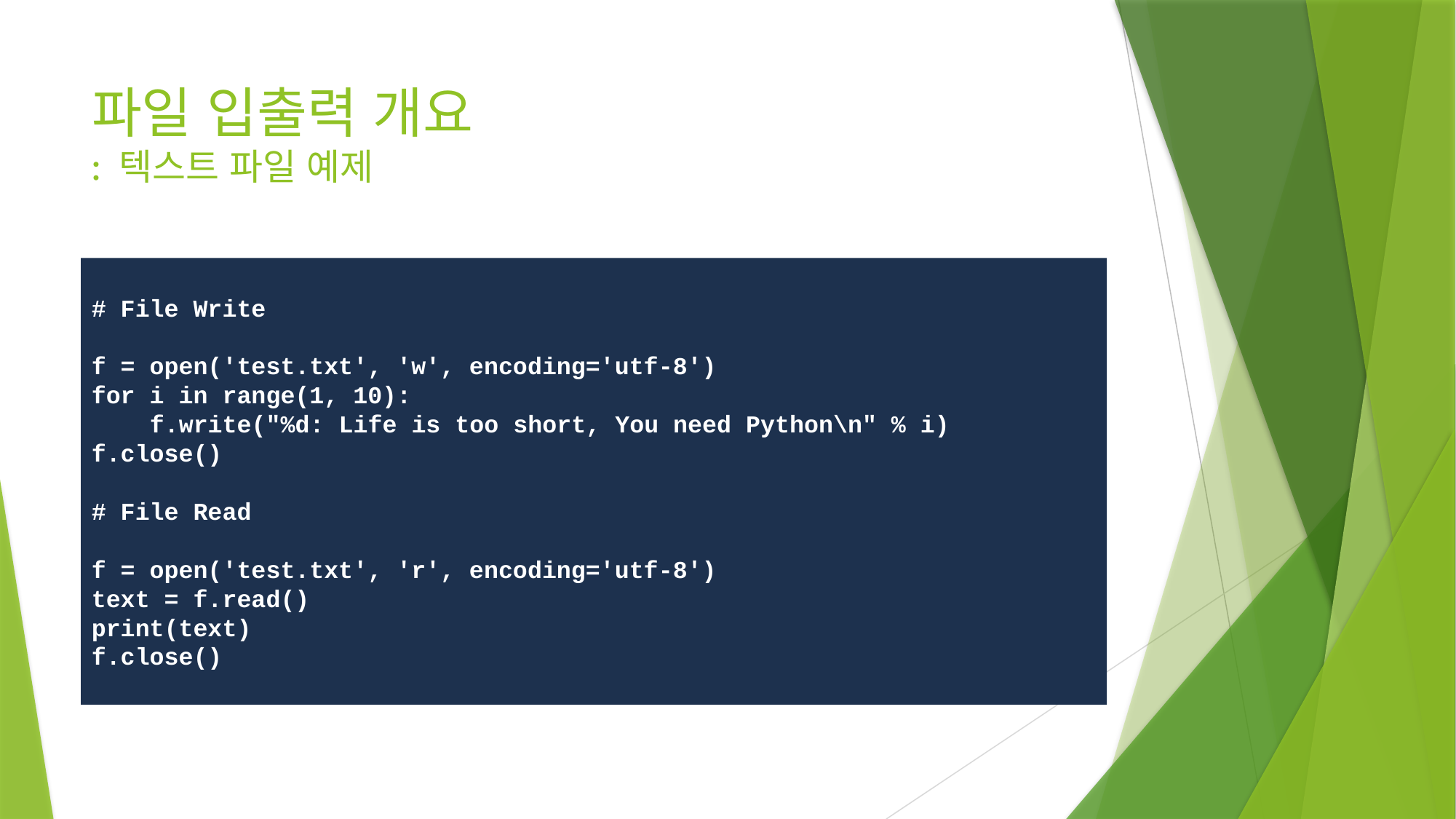

# 파일 입출력 개요 : 텍스트 파일 예제

# File Write

f = open('test.txt', 'w', encoding='utf-8')
for i in range(1, 10):
    f.write("%d: Life is too short, You need Python\n" % i)
f.close()
# File Read

f = open('test.txt', 'r', encoding='utf-8')
text = f.read()
print(text)
f.close()